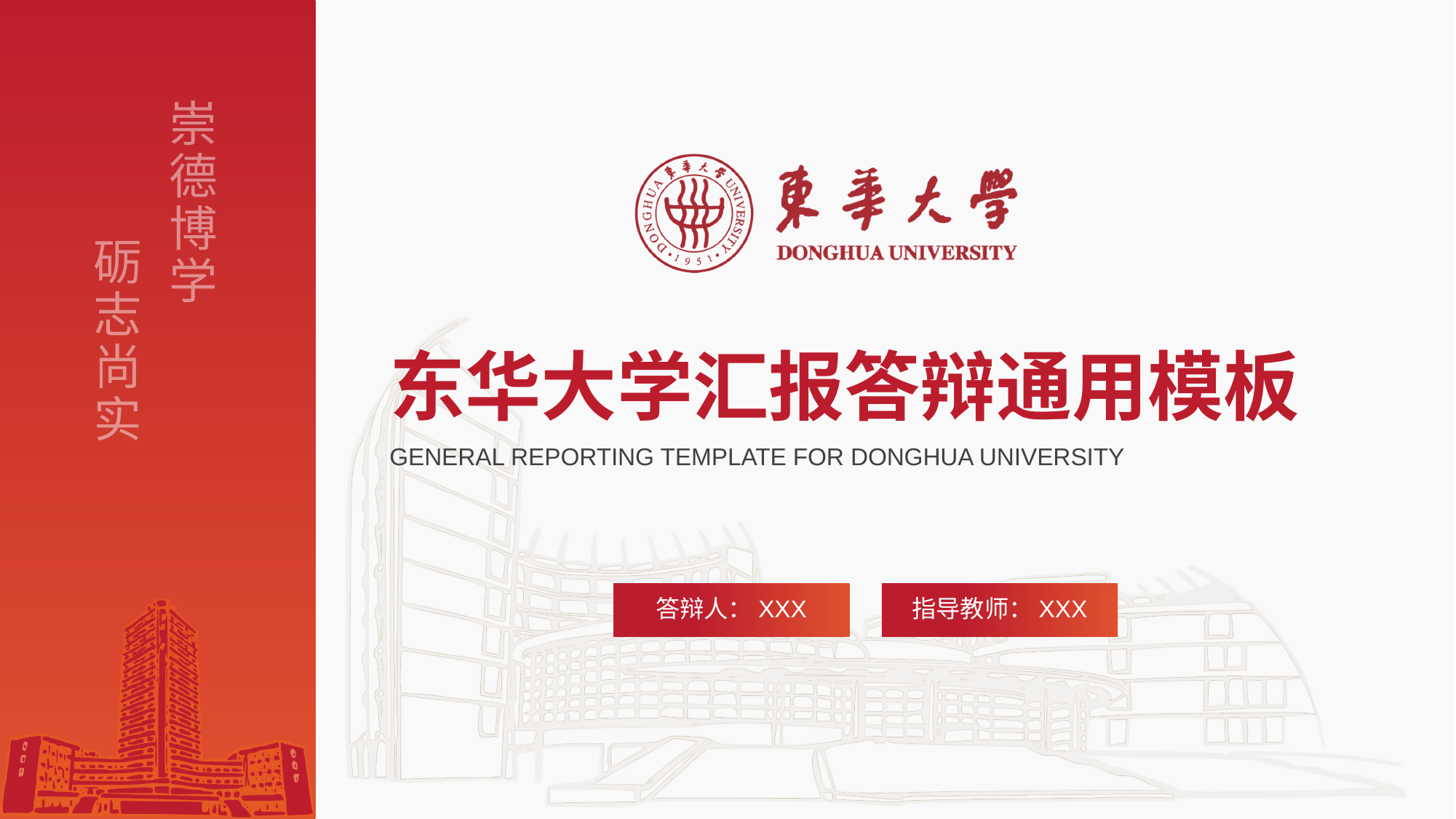

东华大学汇报答辩通用模板
GENERAL REPORTING TEMPLATE FOR DONGHUA UNIVERSITY
答辩人：XXX
指导教师：XXX